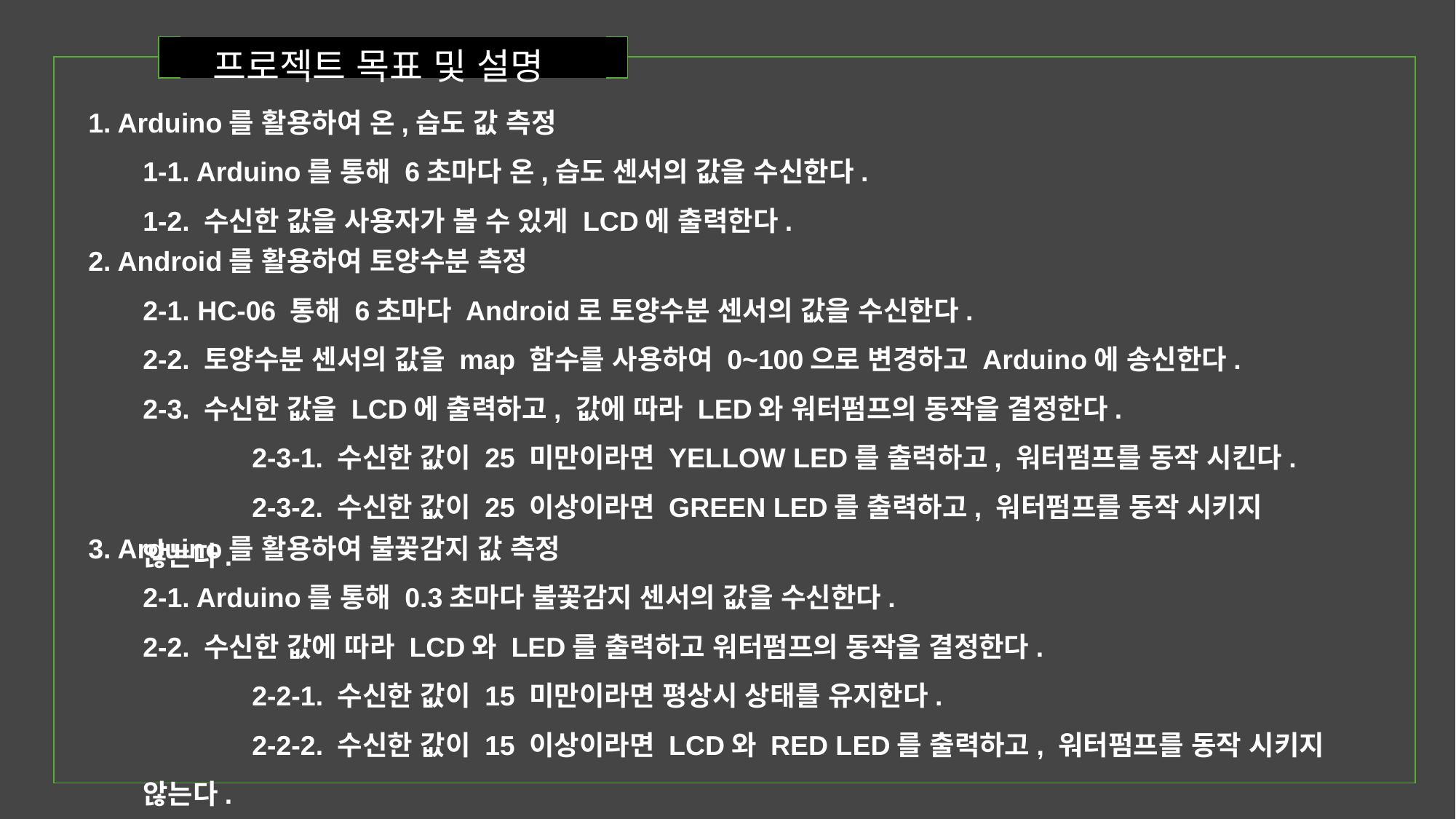

프로젝트 목표 및 설명
|  |  |  |
| --- | --- | --- |

1. Arduino를 활용하여 온,습도 값 측정
1-1. Arduino를 통해 6초마다 온,습도 센서의 값을 수신한다.
1-2. 수신한 값을 사용자가 볼 수 있게 LCD에 출력한다.
2. Android를 활용하여 토양수분 측정
2-1. HC-06 통해 6초마다 Android로 토양수분 센서의 값을 수신한다.
2-2. 토양수분 센서의 값을 map 함수를 사용하여 0~100으로 변경하고 Arduino에 송신한다.
2-3. 수신한 값을 LCD에 출력하고, 값에 따라 LED와 워터펌프의 동작을 결정한다.
	2-3-1. 수신한 값이 25 미만이라면 YELLOW LED를 출력하고, 워터펌프를 동작 시킨다.
	2-3-2. 수신한 값이 25 이상이라면 GREEN LED를 출력하고, 워터펌프를 동작 시키지 않는다.
3. Arduino를 활용하여 불꽃감지 값 측정
2-1. Arduino를 통해 0.3초마다 불꽃감지 센서의 값을 수신한다.
2-2. 수신한 값에 따라 LCD와 LED를 출력하고 워터펌프의 동작을 결정한다.
	2-2-1. 수신한 값이 15 미만이라면 평상시 상태를 유지한다.
	2-2-2. 수신한 값이 15 이상이라면 LCD와 RED LED를 출력하고, 워터펌프를 동작 시키지 않는다.